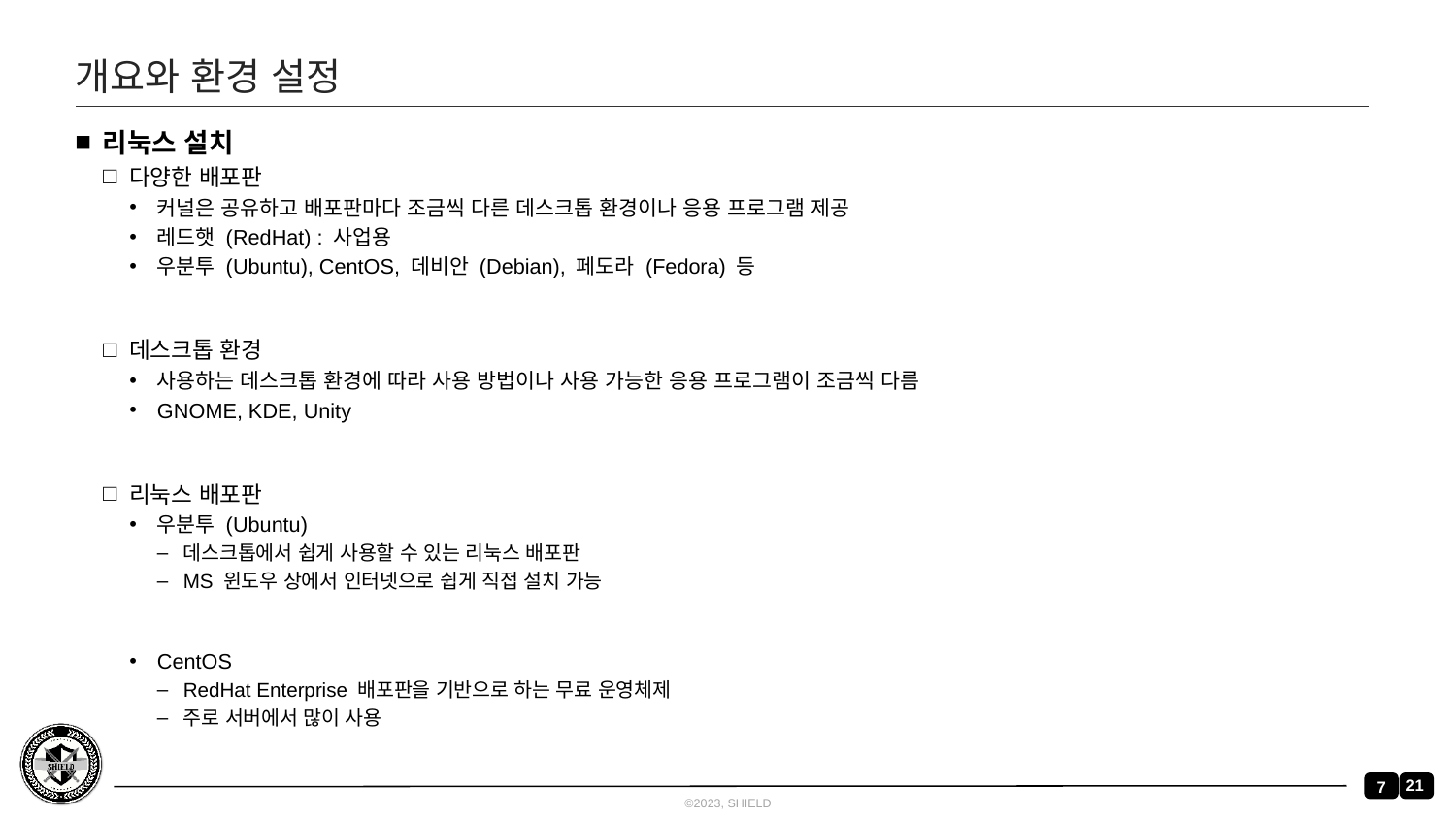

# 개요와 환경 설정
리눅스 설치
다양한 배포판
커널은 공유하고 배포판마다 조금씩 다른 데스크톱 환경이나 응용 프로그램 제공
레드햇 (RedHat) : 사업용
우분투 (Ubuntu), CentOS, 데비안 (Debian), 페도라 (Fedora) 등

데스크톱 환경
사용하는 데스크톱 환경에 따라 사용 방법이나 사용 가능한 응용 프로그램이 조금씩 다름
GNOME, KDE, Unity

리눅스 배포판
우분투 (Ubuntu)
데스크톱에서 쉽게 사용할 수 있는 리눅스 배포판
MS 윈도우 상에서 인터넷으로 쉽게 직접 설치 가능

CentOS
RedHat Enterprise 배포판을 기반으로 하는 무료 운영체제
주로 서버에서 많이 사용